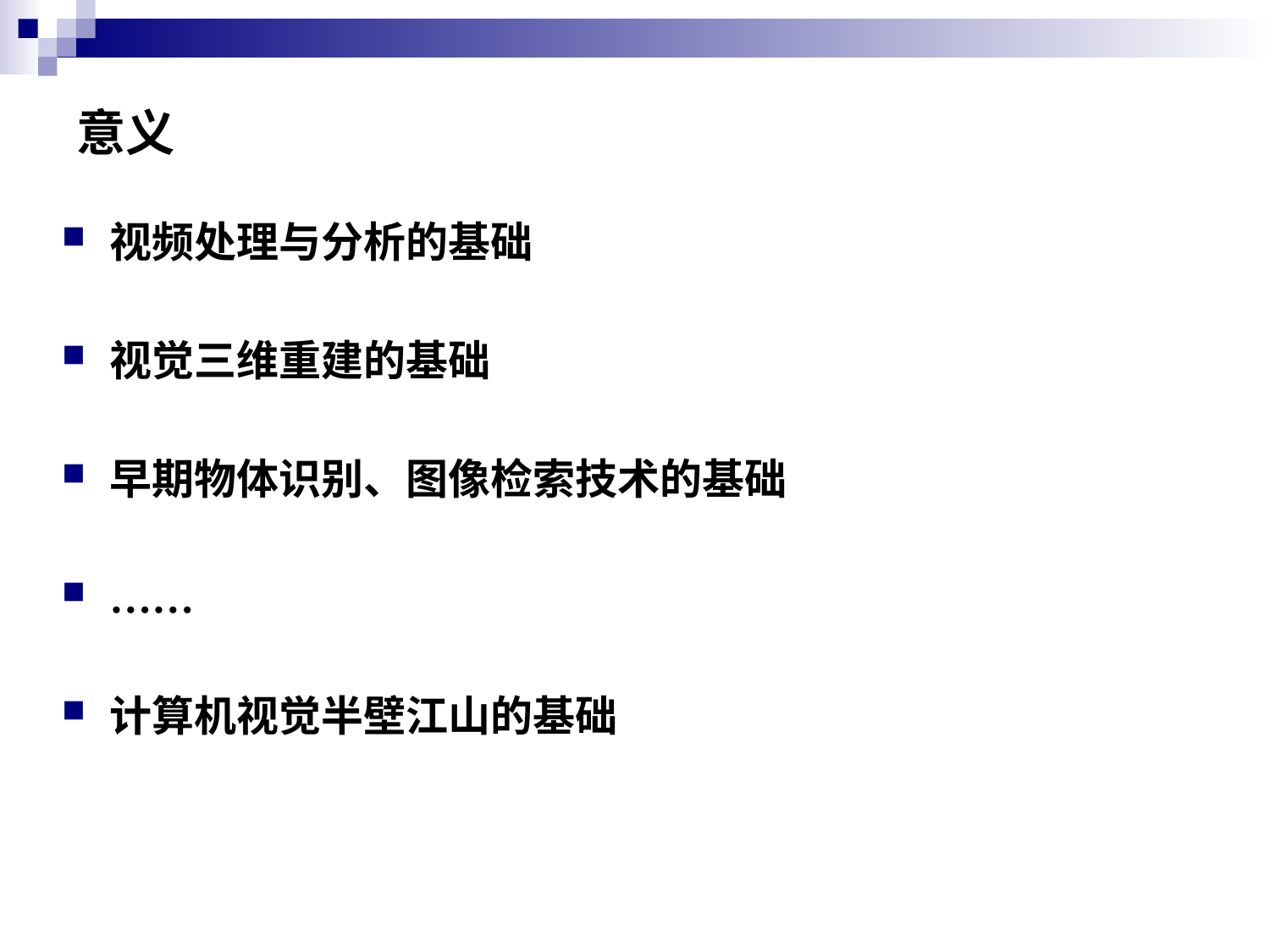

# 意义
视频处理与分析的基础

视觉三维重建的基础

早期物体识别、图像检索技术的基础

……

计算机视觉半壁江山的基础